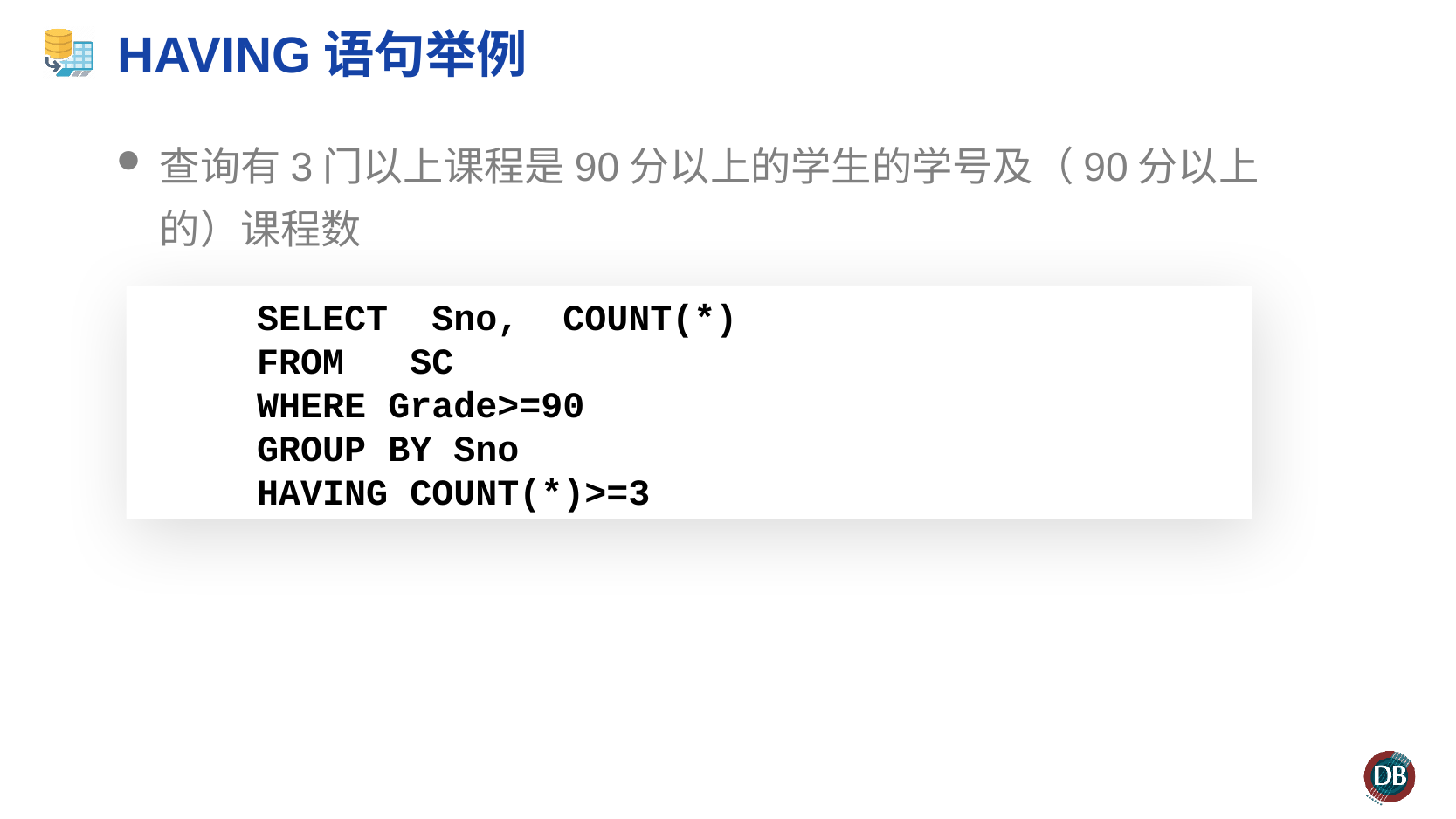

# HAVING语句举例
查询有3门以上课程是90分以上的学生的学号及（90分以上的）课程数

     SELECT  Sno,  COUNT(*)
     FROM   SC
     WHERE Grade>=90
     GROUP BY Sno
     HAVING COUNT(*)>=3